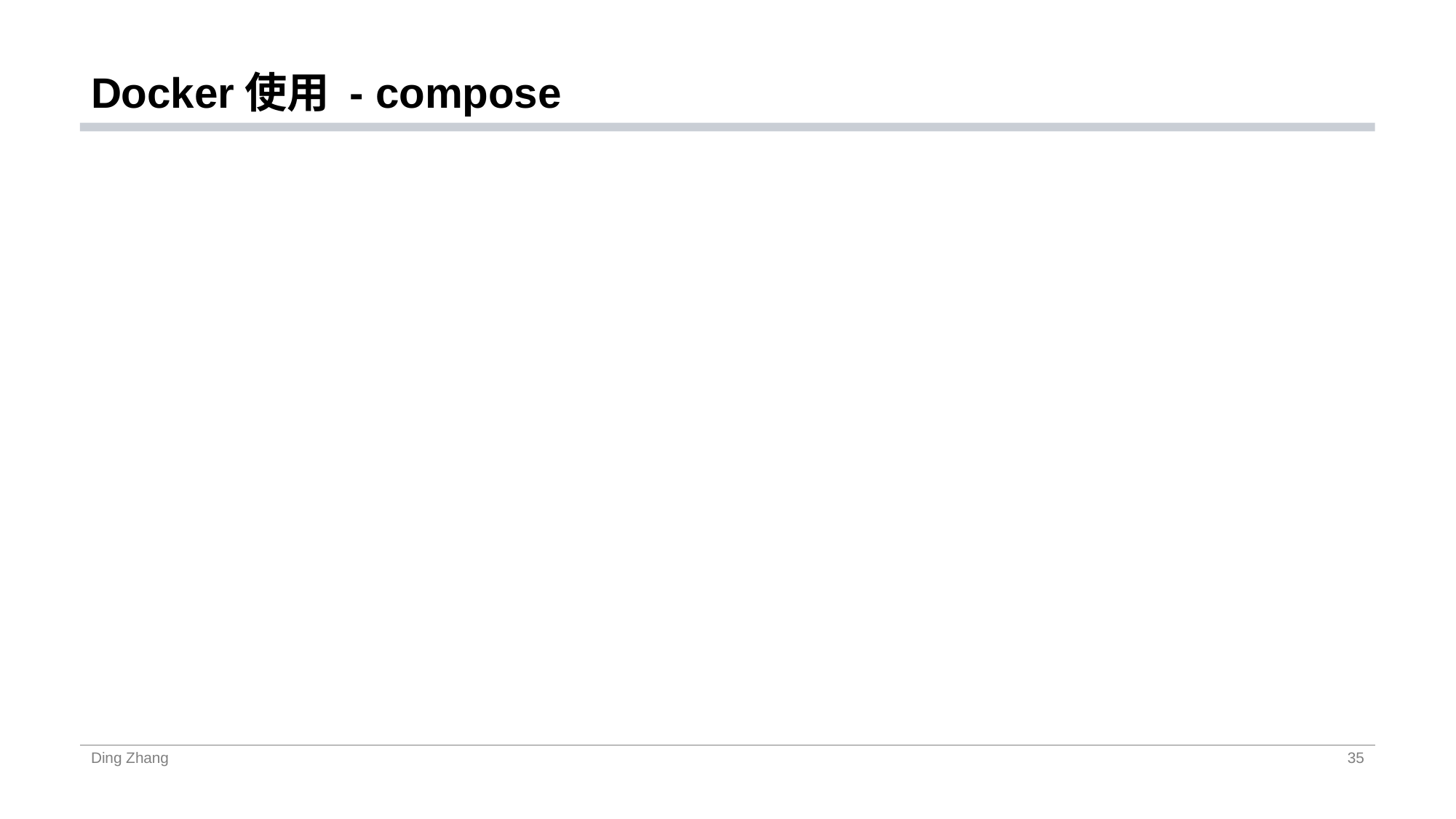

# Docker使用 - compose

Ding Zhang
35